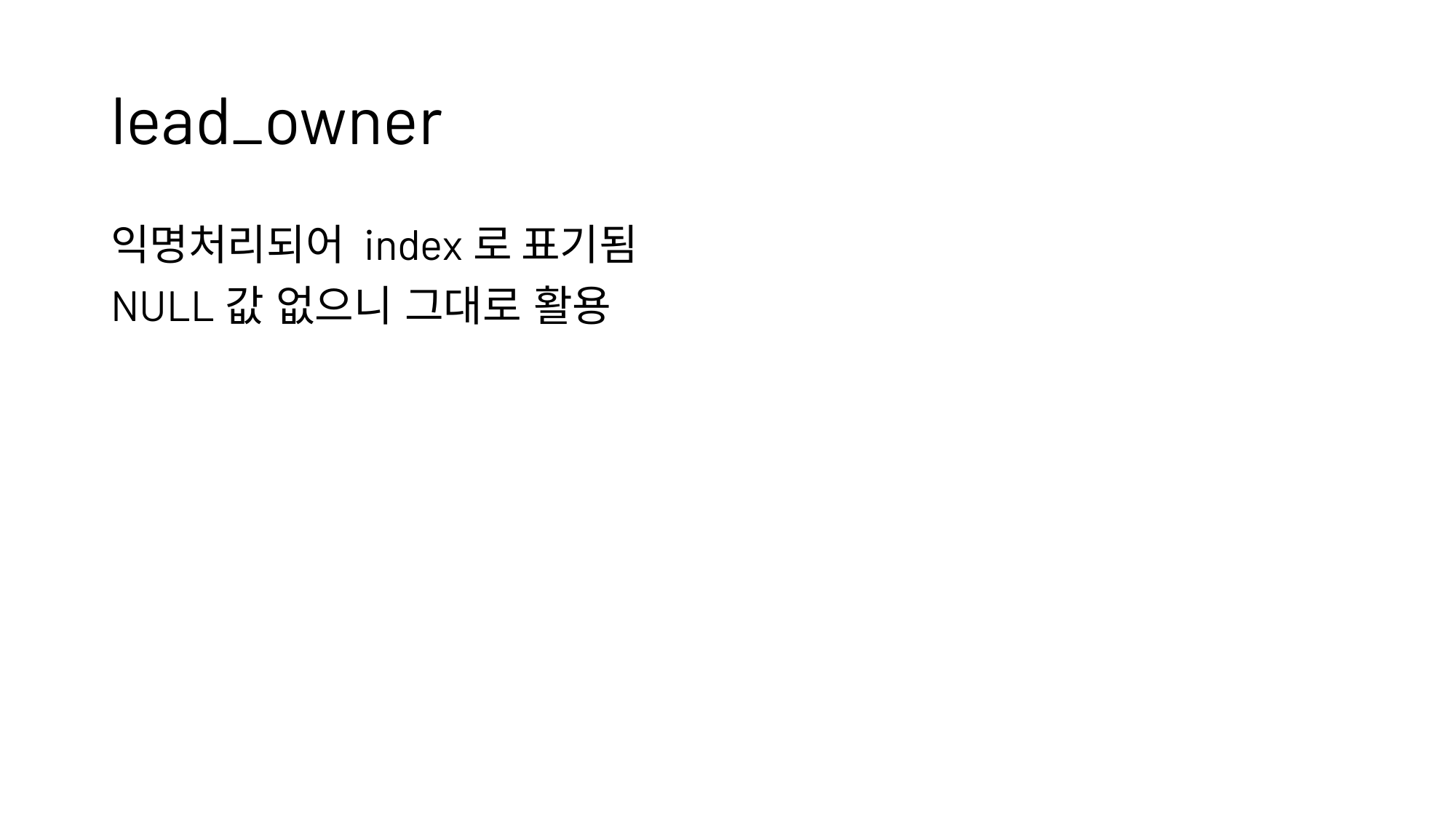

# lead_owner
익명처리되어 index로 표기됨
NULL값 없으니 그대로 활용